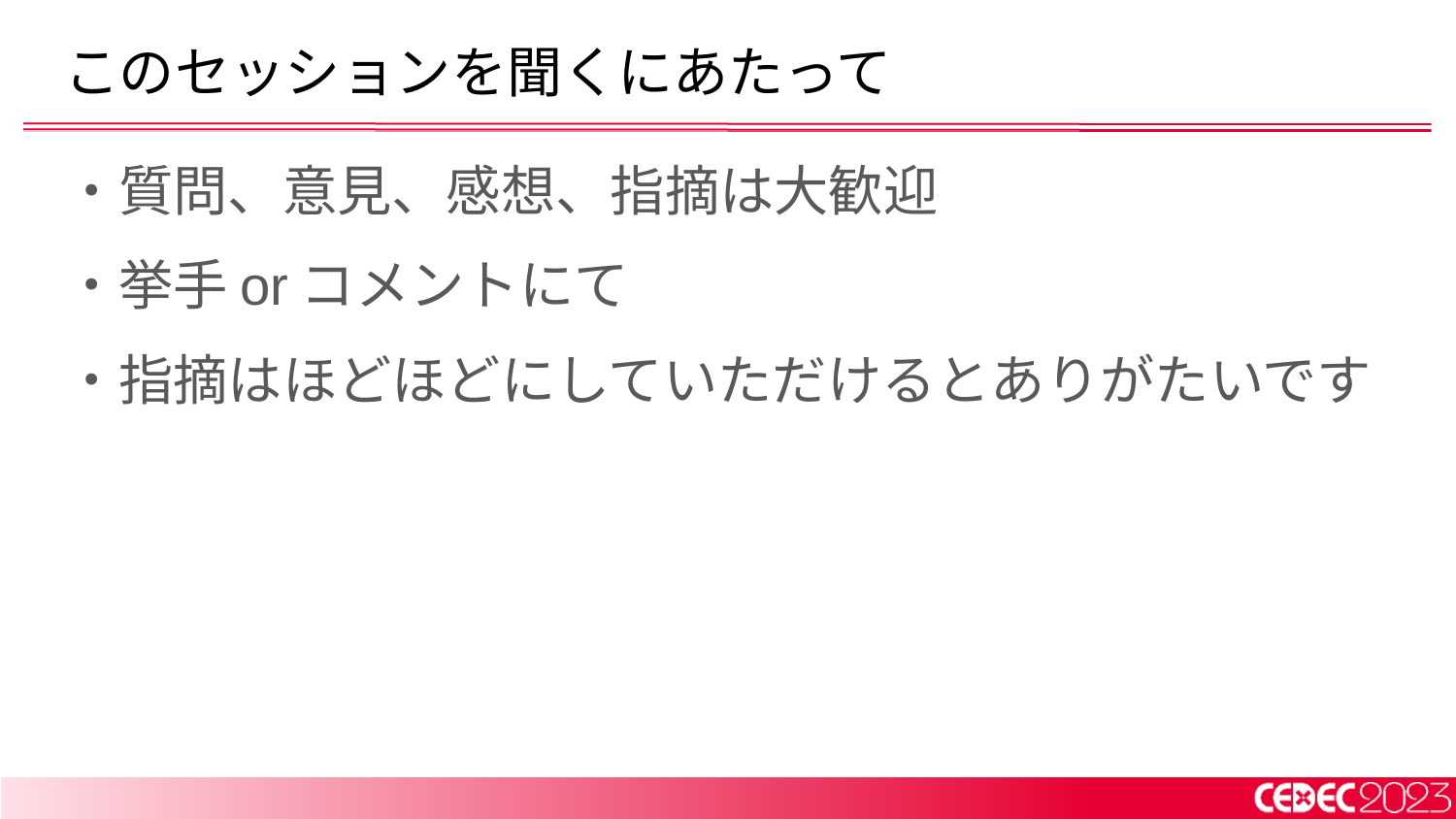

# このセッションを聞くにあたって
・質問、意見、感想、指摘は大歓迎
・挙手orコメントにて
・指摘はほどほどにしていただけるとありがたいです